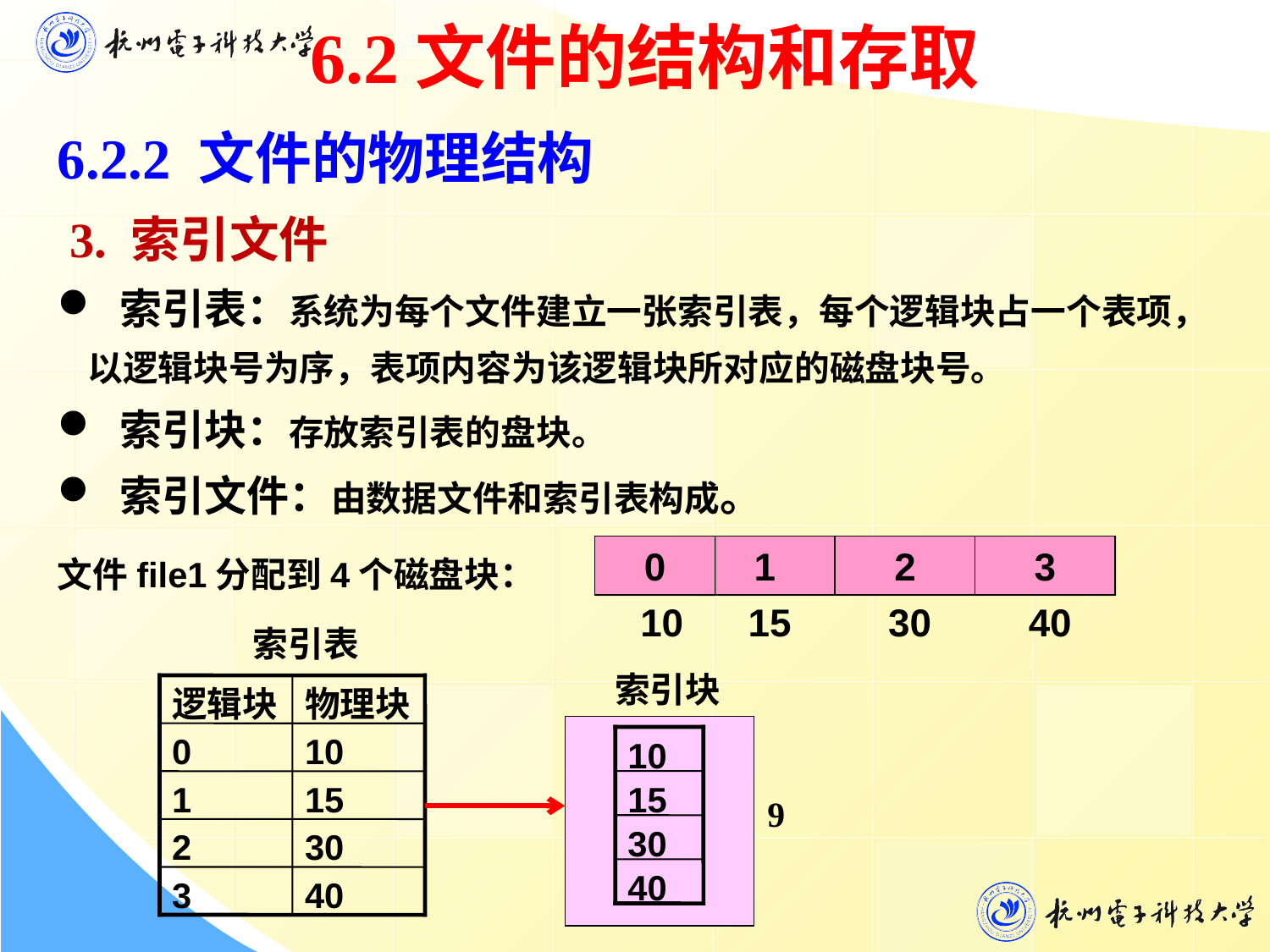

6.2文件的结构和存取
6.2.2 文件的物理结构
 3. 索引文件
 索引表：系统为每个文件建立一张索引表，每个逻辑块占一个表项，以逻辑块号为序，表项内容为该逻辑块所对应的磁盘块号。
 索引块：存放索引表的盘块。
 索引文件：由数据文件和索引表构成。

0
1
2
3
文件file1分配到4个磁盘块：
                                                      10      15         30         40
索引表
逻辑块

物理块

0

10
1

15
2

30
3

40

索引块

10

15

9
30

40